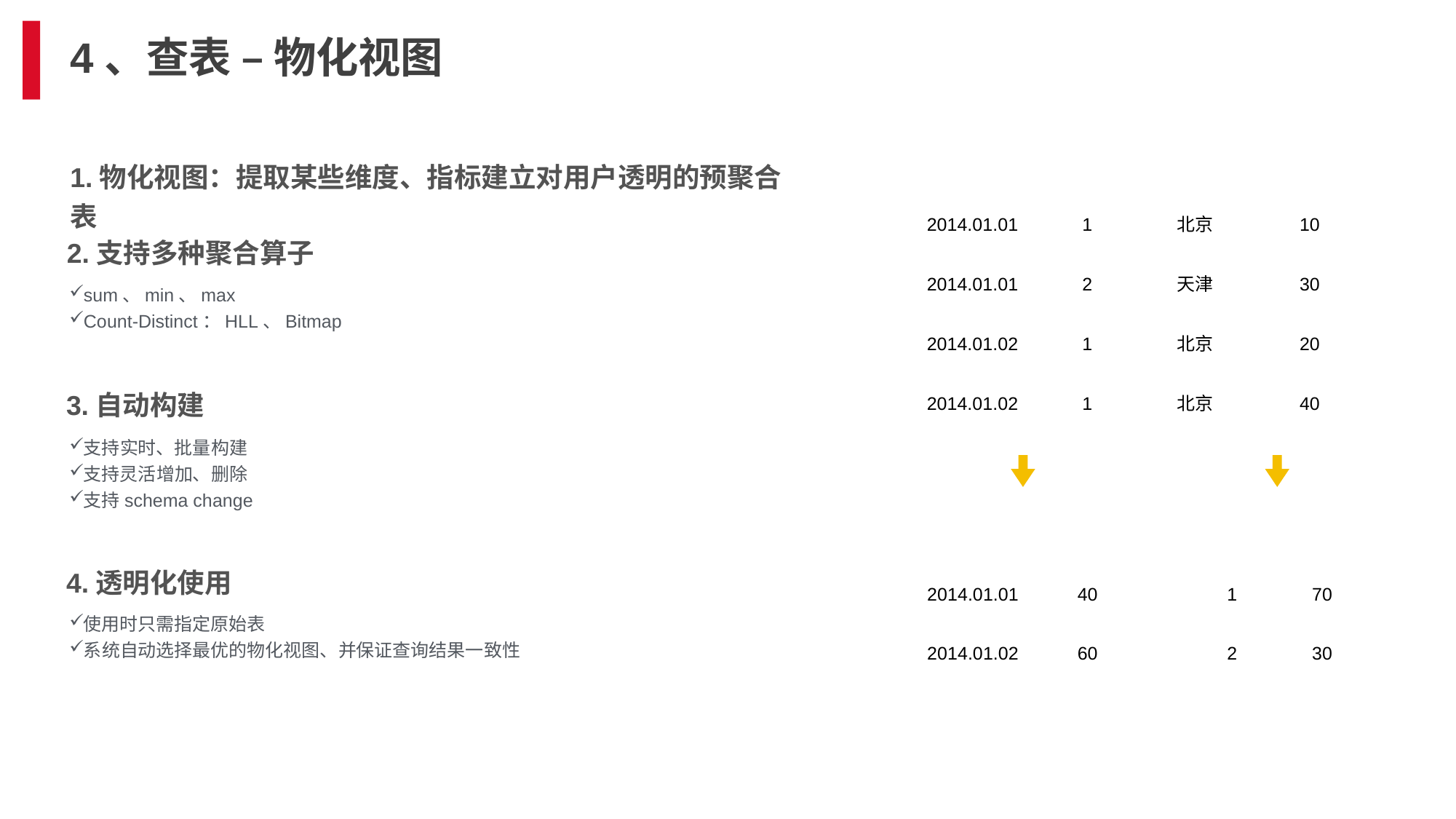

# 4、查表 – 物化视图
| date | id | Prov | Pv |
| --- | --- | --- | --- |
| 2014.01.01 | 1 | 北京 | 10 |
| 2014.01.01 | 2 | 天津 | 30 |
| 2014.01.02 | 1 | 北京 | 20 |
| 2014.01.02 | 1 | 北京 | 40 |
1.物化视图：提取某些维度、指标建立对用户透明的预聚合表
2.支持多种聚合算子
sum、min、max
Count-Distinct：HLL、Bitmap
3.自动构建
支持实时、批量构建
支持灵活增加、删除
支持schema change

| date | Pv |
| --- | --- |
| 2014.01.01 | 40 |
| 2014.01.02 | 60 |
| id | Pv |
| --- | --- |
| 1 | 70 |
| 2 | 30 |
4.透明化使用
使用时只需指定原始表
系统自动选择最优的物化视图、并保证查询结果一致性